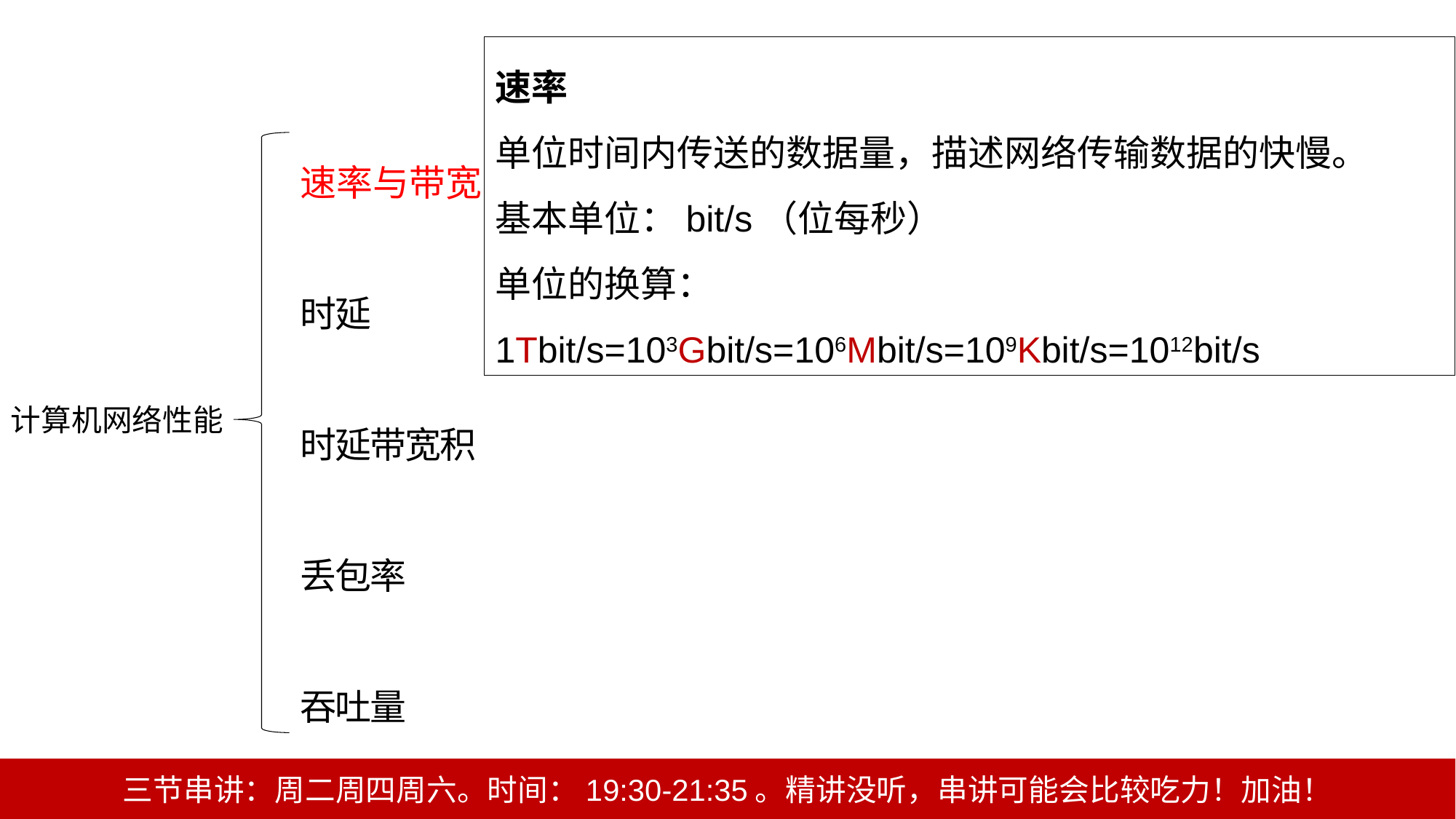

速率
单位时间内传送的数据量，描述网络传输数据的快慢。
基本单位：bit/s（位每秒）
单位的换算：
1Tbit/s=103Gbit/s=106Mbit/s=109Kbit/s=1012bit/s

速率与带宽

时延

时延带宽积

丢包率

吞吐量
计算机网络性能